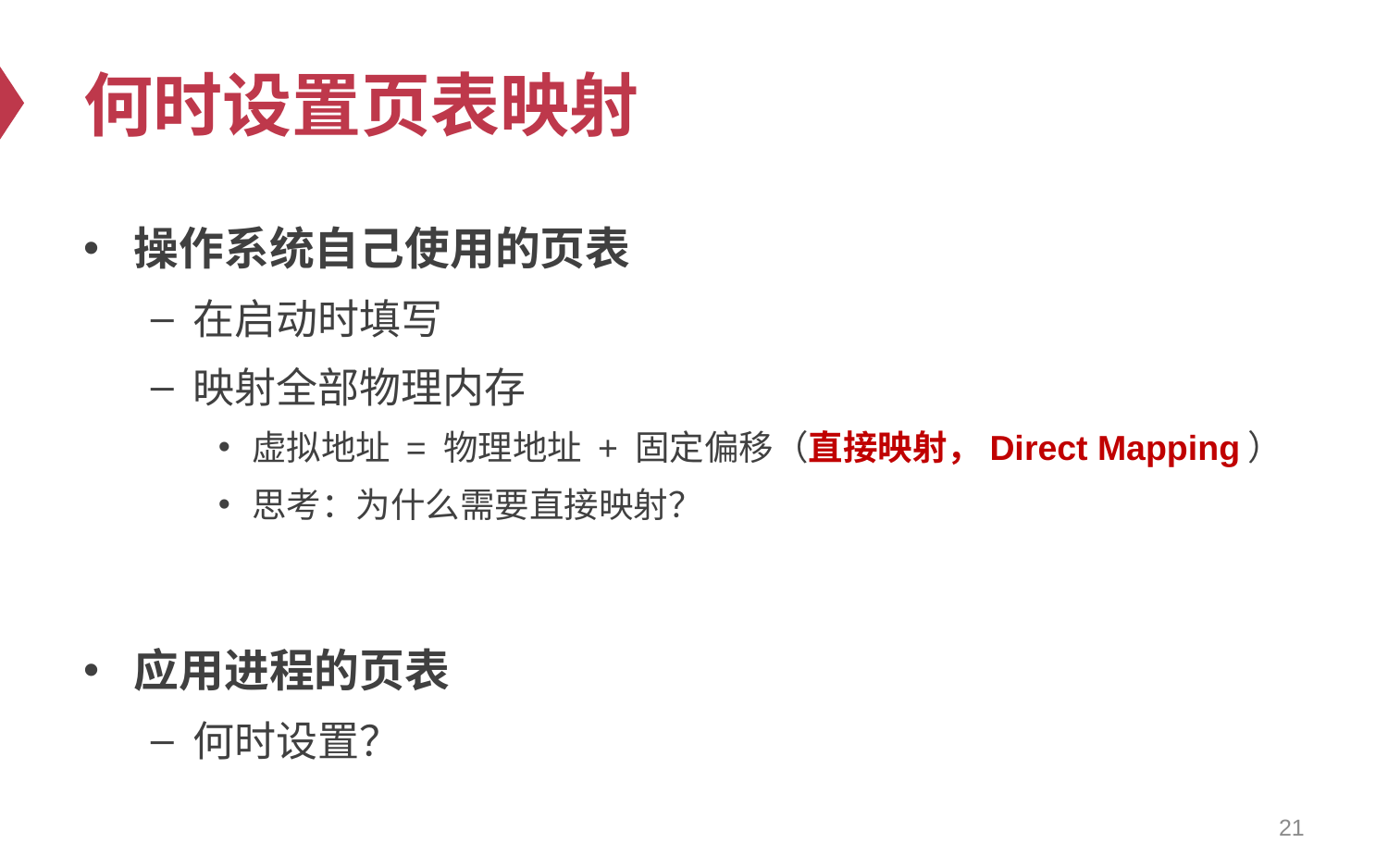

# 何时设置页表映射
操作系统自己使用的页表
在启动时填写
映射全部物理内存
虚拟地址 = 物理地址 + 固定偏移（直接映射，Direct Mapping）
思考：为什么需要直接映射？

应用进程的页表
何时设置？

21